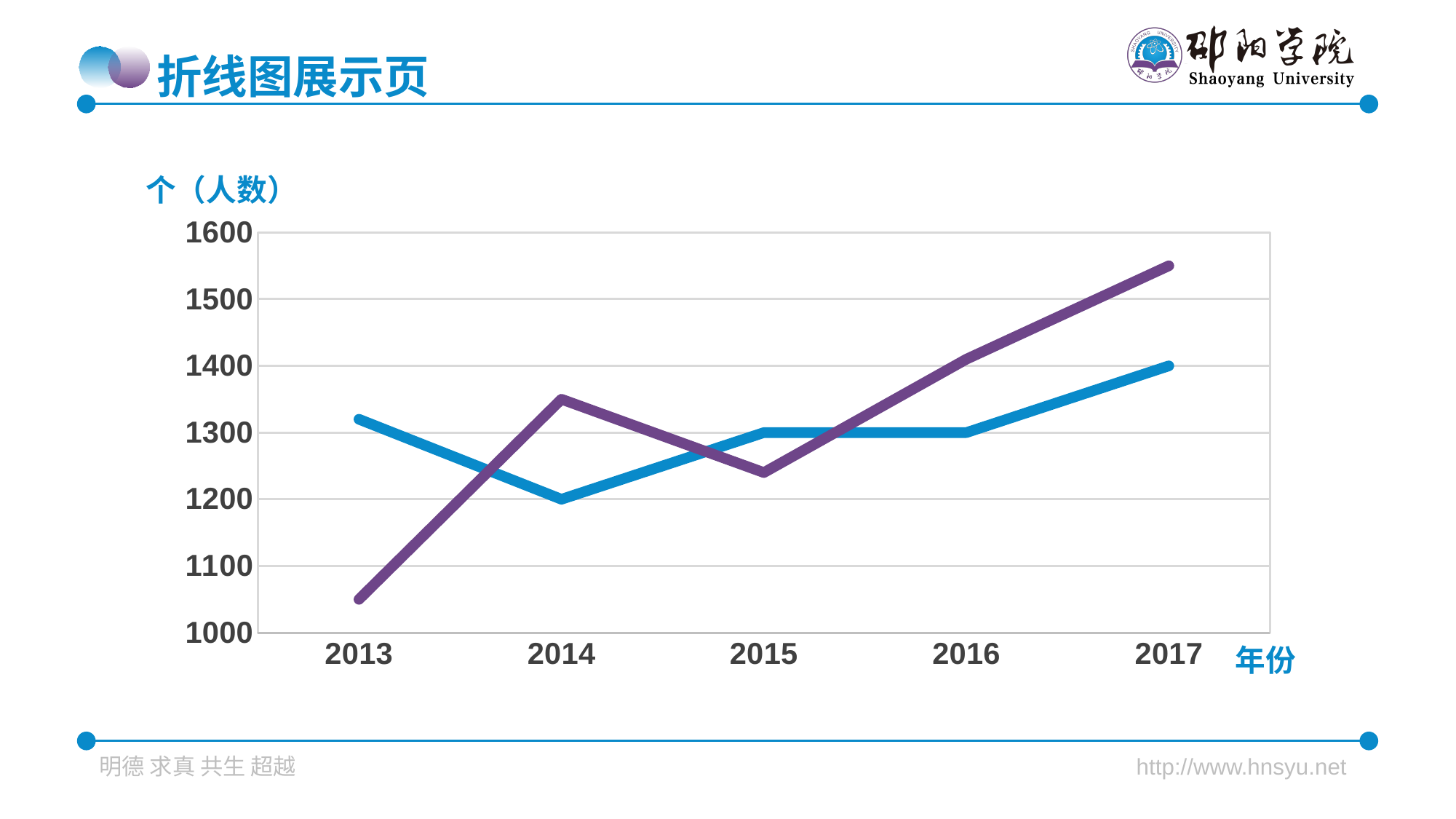

折线图展示页
个（人数）

### Chart

| Category | 列1 | 列2 | 列3 |
|---|---|---|---|
| 2013 | 1320.0 | 1050.0 | None |
| 2014 | 1200.0 | 1350.0 | None |
| 2015 | 1300.0 | 1240.0 | None |
| 2016 | 1300.0 | 1410.0 | None |
| 2017 | 1400.0 | 1550.0 | None |
年份